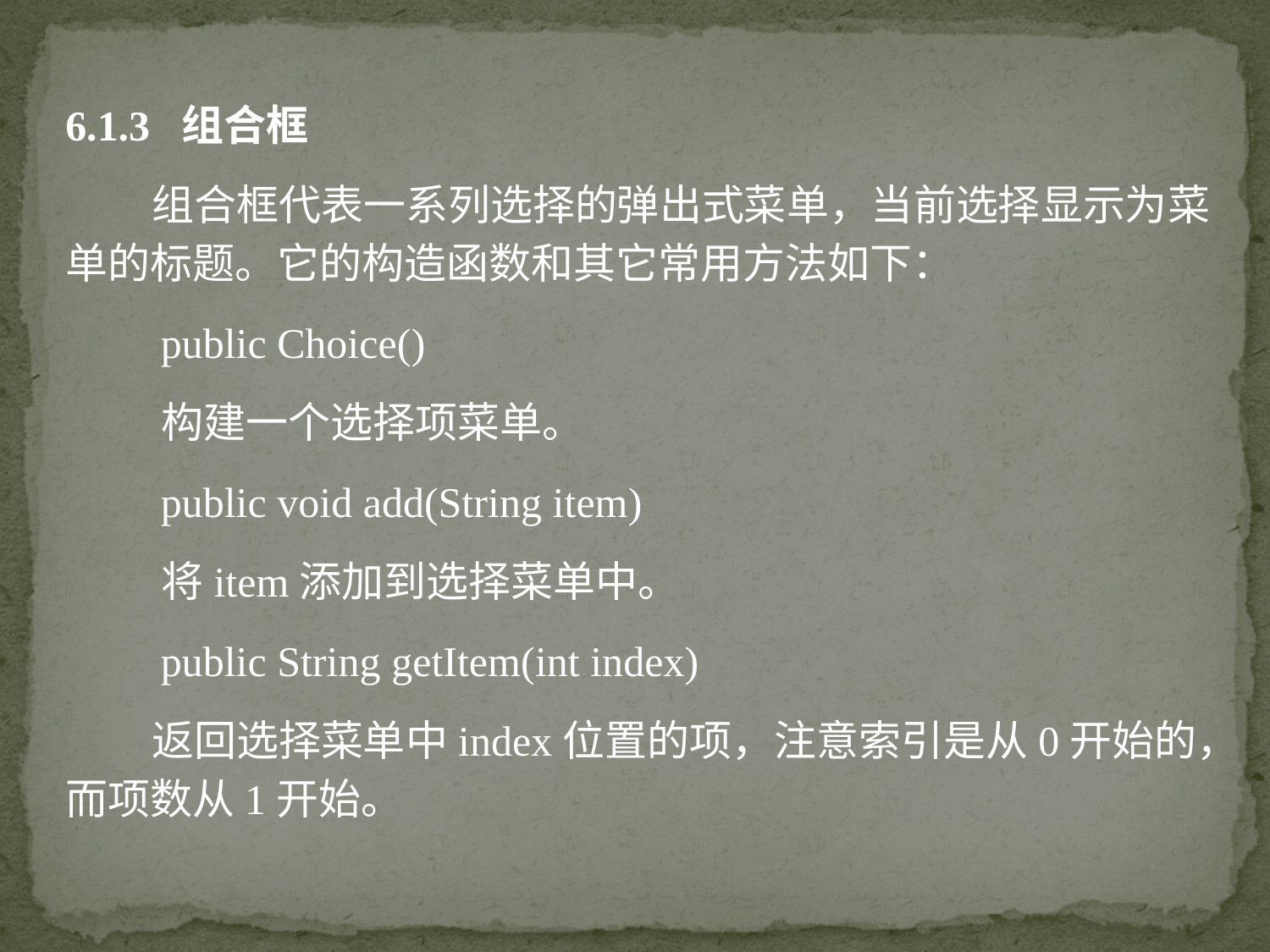

6.1.3  组合框
        组合框代表一系列选择的弹出式菜单，当前选择显示为菜单的标题。它的构造函数和其它常用方法如下：
         public Choice()
         构建一个选择项菜单。
         public void add(String item)
         将item添加到选择菜单中。
         public String getItem(int index)
        返回选择菜单中index位置的项，注意索引是从0开始的，而项数从1开始。